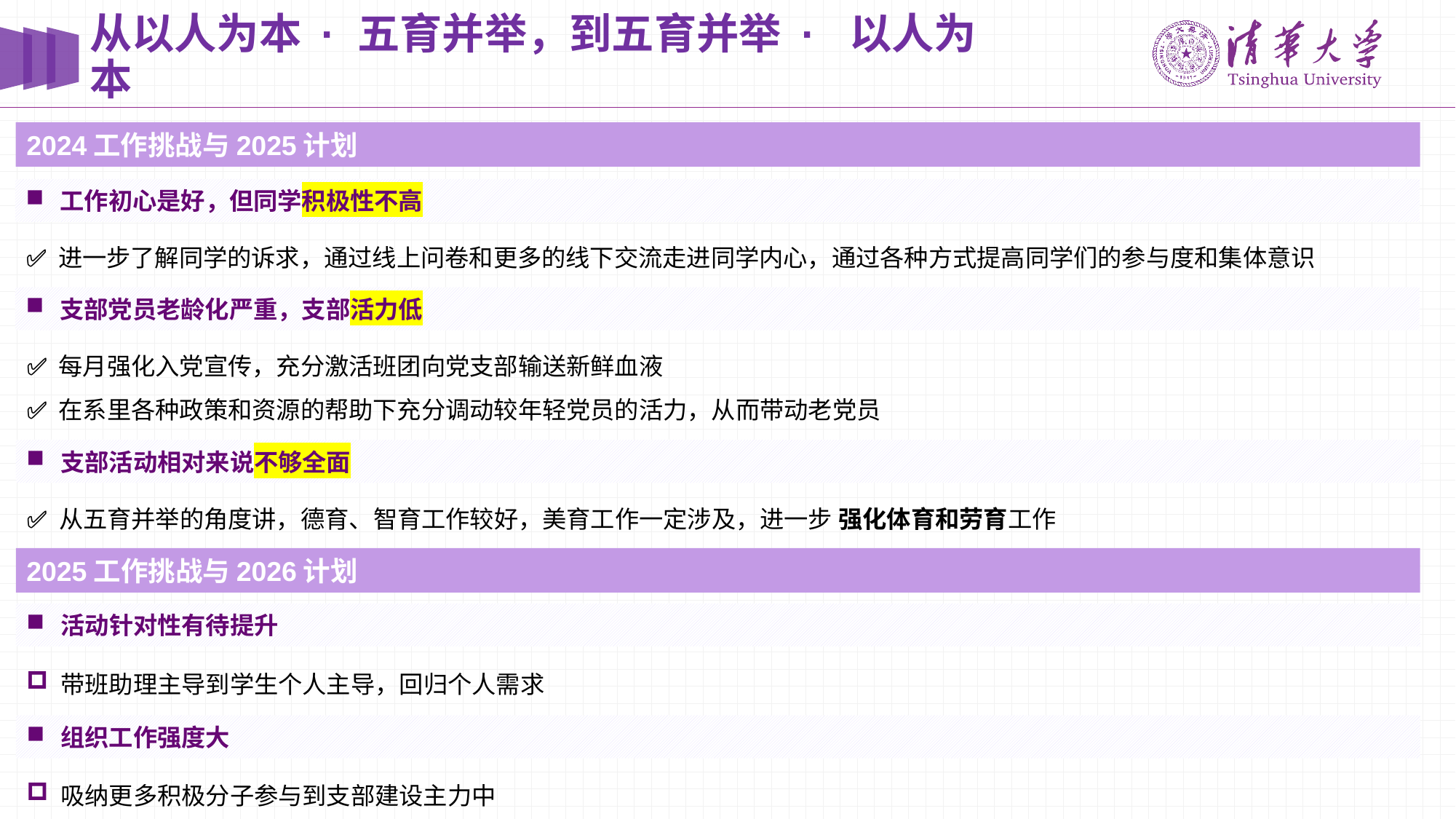

# 从以人为本 · 五育并举，到五育并举 ·  以人为本
2024工作挑战与2025计划
工作初心是好，但同学积极性不高
✅ 进一步了解同学的诉求，通过线上问卷和更多的线下交流走进同学内心，通过各种方式提高同学们的参与度和集体意识
支部党员老龄化严重，支部活力低
✅ 每月强化入党宣传，充分激活班团向党支部输送新鲜血液
✅ 在系里各种政策和资源的帮助下充分调动较年轻党员的活力，从而带动老党员
支部活动相对来说不够全面
✅ 从五育并举的角度讲，德育、智育工作较好，美育工作一定涉及，进一步 强化体育和劳育工作
2025工作挑战与2026计划
活动针对性有待提升
带班助理主导到学生个人主导，回归个人需求
组织工作强度大
吸纳更多积极分子参与到支部建设主力中